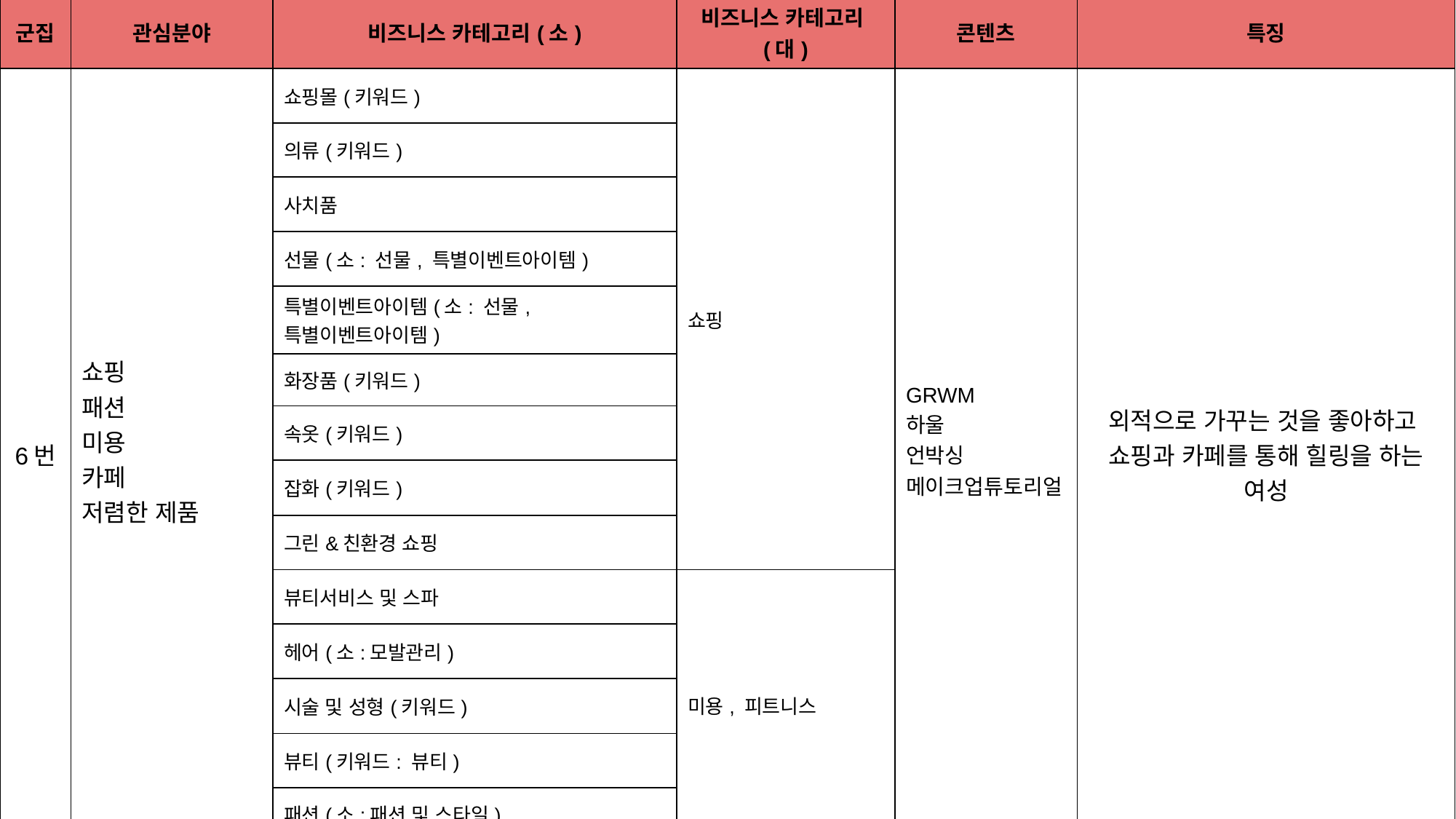

| 군집 | 관심분야 | 비즈니스 카테고리(소) | 비즈니스 카테고리(대) | 콘텐츠 | 특징 |
| --- | --- | --- | --- | --- | --- |
| 6번 | 쇼핑 패션 미용 카페 저렴한 제품 | 쇼핑몰(키워드) | 쇼핑 | GRWM 하울 언박싱 메이크업튜토리얼 | 외적으로 가꾸는 것을 좋아하고 쇼핑과 카페를 통해 힐링을 하는 여성 |
|  |  | 의류(키워드) |  |  |  |
|  |  | 사치품 |  |  |  |
|  |  | 선물(소: 선물, 특별이벤트아이템) |  |  |  |
|  |  | 특별이벤트아이템(소: 선물, 특별이벤트아이템) |  |  |  |
|  |  | 화장품(키워드) |  |  |  |
|  |  | 속옷(키워드) |  |  |  |
|  |  | 잡화(키워드) |  |  |  |
|  |  | 그린&친환경 쇼핑 |  |  |  |
|  |  | 뷰티서비스 및 스파 | 미용, 피트니스 |  |  |
|  |  | 헤어(소:모발관리) |  |  |  |
|  |  | 시술 및 성형(키워드) |  |  |  |
|  |  | 뷰티(키워드: 뷰티) |  |  |  |
|  |  | 패션(소:패션 및 스타일) |  |  |  |